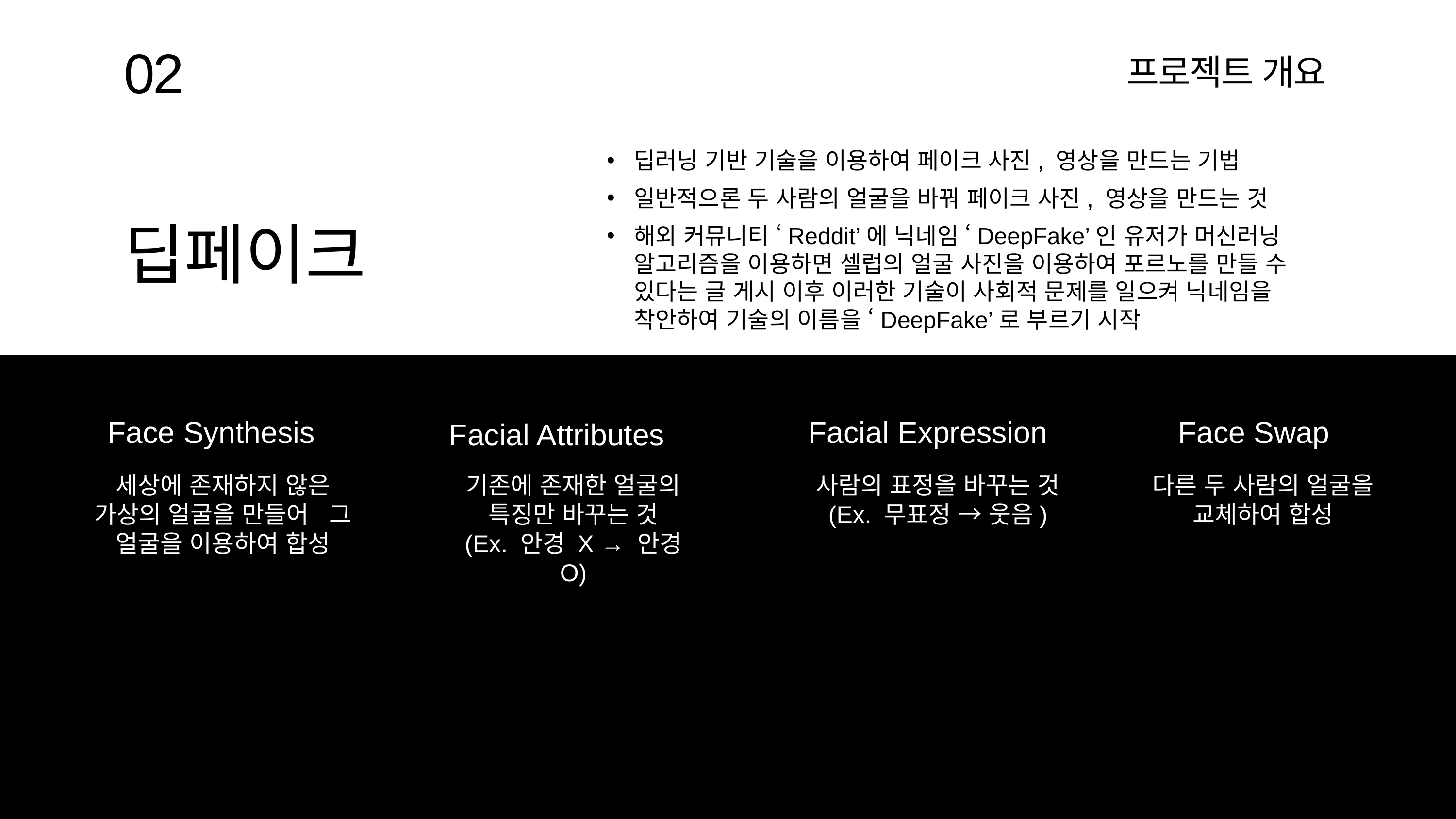

02
프로젝트 개요
딥러닝 기반 기술을 이용하여 페이크 사진, 영상을 만드는 기법

일반적으론 두 사람의 얼굴을 바꿔 페이크 사진, 영상을 만드는 것

해외 커뮤니티 ‘Reddit’에 닉네임 ‘DeepFake’인 유저가 머신러닝 알고리즘을 이용하면 셀럽의 얼굴 사진을 이용하여 포르노를 만들 수 있다는 글 게시 이후 이러한 기술이 사회적 문제를 일으켜 닉네임을 착안하여 기술의 이름을 ‘DeepFake’로 부르기 시작
딥페이크

Face Synthesis
Facial Expression
Face Swap
Facial Attributes
사람의 표정을 바꾸는 것
(Ex. 무표정 → 웃음)
다른 두 사람의 얼굴을 교체하여 합성
세상에 존재하지 않은 가상의 얼굴을 만들어   그 얼굴을 이용하여 합성
기존에 존재한 얼굴의 특징만 바꾸는 것
(Ex. 안경 X → 안경 O)